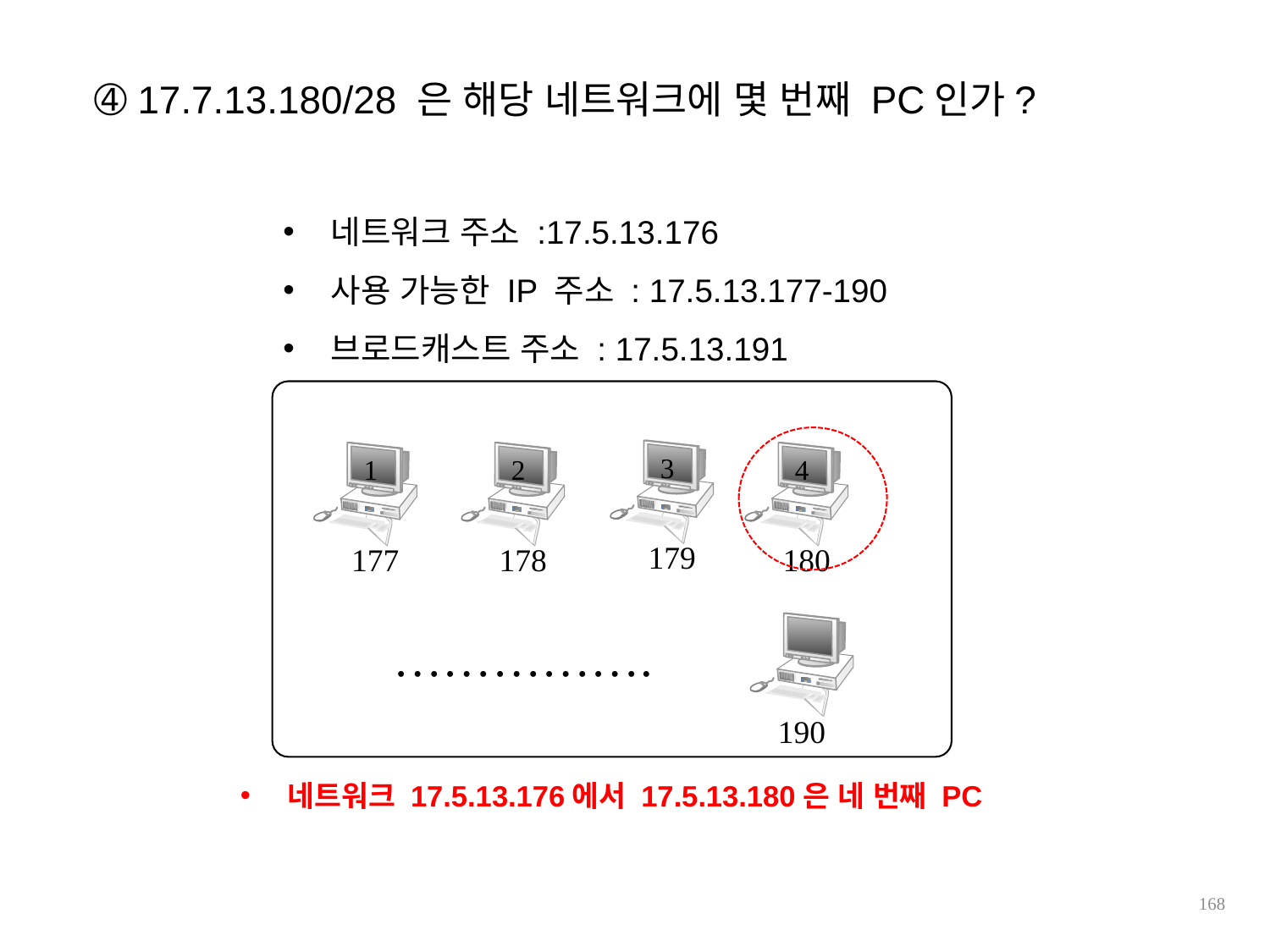

➃ 17.7.13.180/28 은 해당 네트워크에 몇 번째 PC인가?
네트워크 주소 :17.5.13.176
사용 가능한 IP 주소 : 17.5.13.177-190
브로드캐스트 주소 : 17.5.13.191

3

1

2

4

179
177
178
180

…………….
190
네트워크 17.5.13.176에서 17.5.13.180은 네 번째 PC
168